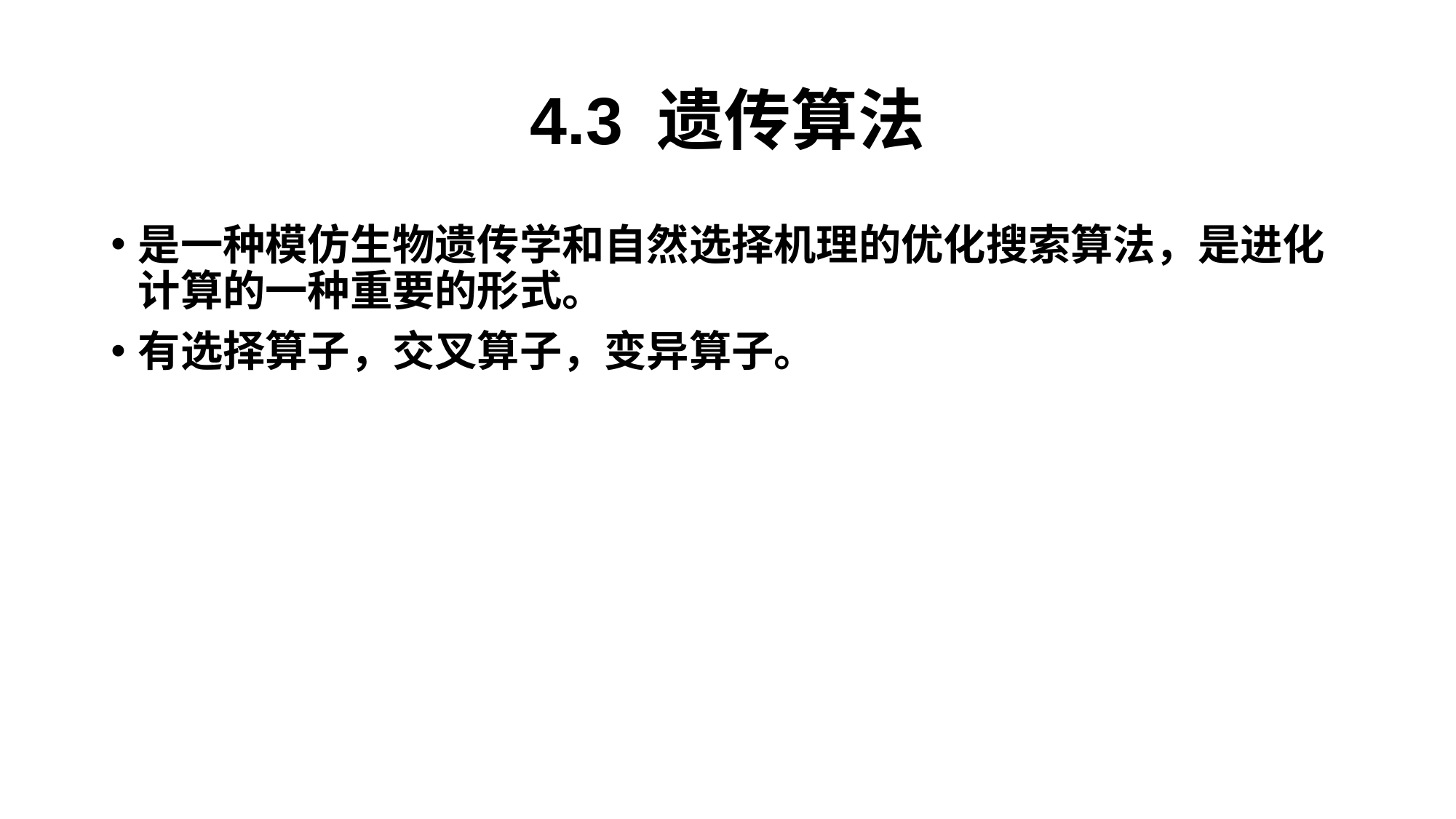

# 4.3 遗传算法
是一种模仿生物遗传学和自然选择机理的优化搜索算法，是进化计算的一种重要的形式。
有选择算子，交叉算子，变异算子。